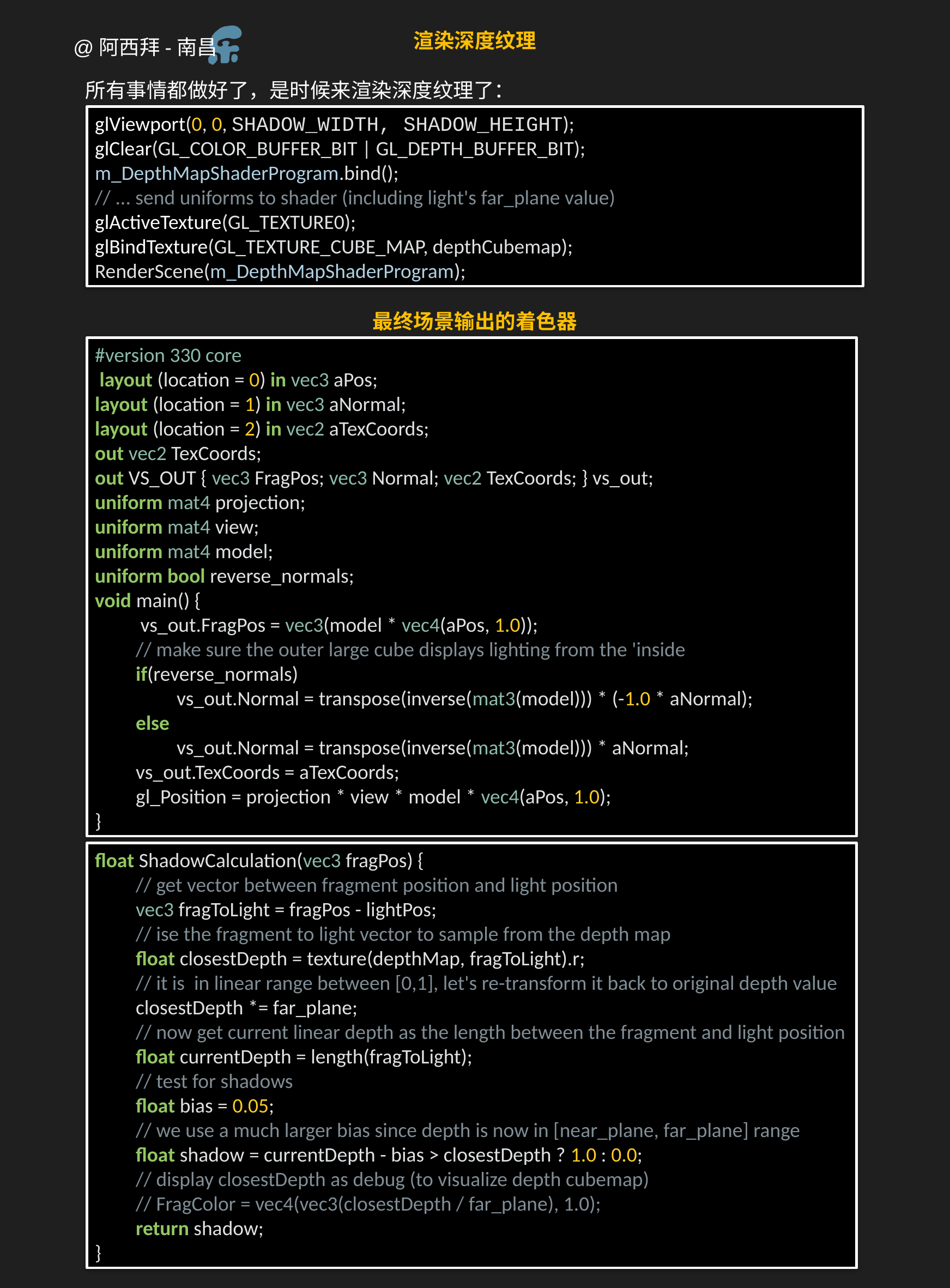

渲染深度纹理
所有事情都做好了，是时候来渲染深度纹理了：
glViewport(0, 0, SHADOW_WIDTH, SHADOW_HEIGHT);
glClear(GL_COLOR_BUFFER_BIT | GL_DEPTH_BUFFER_BIT);
m_DepthMapShaderProgram.bind();
// ... send uniforms to shader (including light's far_plane value) glActiveTexture(GL_TEXTURE0);
glBindTexture(GL_TEXTURE_CUBE_MAP, depthCubemap);
RenderScene(m_DepthMapShaderProgram);
最终场景输出的着色器
#version 330 core
 layout (location = 0) in vec3 aPos;
layout (location = 1) in vec3 aNormal;
layout (location = 2) in vec2 aTexCoords;
out vec2 TexCoords;
out VS_OUT { vec3 FragPos; vec3 Normal; vec2 TexCoords; } vs_out;
uniform mat4 projection;
uniform mat4 view;
uniform mat4 model;
uniform bool reverse_normals;
void main() {
 vs_out.FragPos = vec3(model * vec4(aPos, 1.0));
// make sure the outer large cube displays lighting from the 'inside
if(reverse_normals)
vs_out.Normal = transpose(inverse(mat3(model))) * (-1.0 * aNormal);
else
vs_out.Normal = transpose(inverse(mat3(model))) * aNormal;
vs_out.TexCoords = aTexCoords;
gl_Position = projection * view * model * vec4(aPos, 1.0);
}
float ShadowCalculation(vec3 fragPos) {
// get vector between fragment position and light position
vec3 fragToLight = fragPos - lightPos;
// ise the fragment to light vector to sample from the depth map
float closestDepth = texture(depthMap, fragToLight).r;
// it is  in linear range between [0,1], let's re-transform it back to original depth value
closestDepth *= far_plane;
// now get current linear depth as the length between the fragment and light position
float currentDepth = length(fragToLight);
// test for shadows
float bias = 0.05;
// we use a much larger bias since depth is now in [near_plane, far_plane] range
float shadow = currentDepth - bias > closestDepth ? 1.0 : 0.0;
// display closestDepth as debug (to visualize depth cubemap)
// FragColor = vec4(vec3(closestDepth / far_plane), 1.0);
return shadow;
}